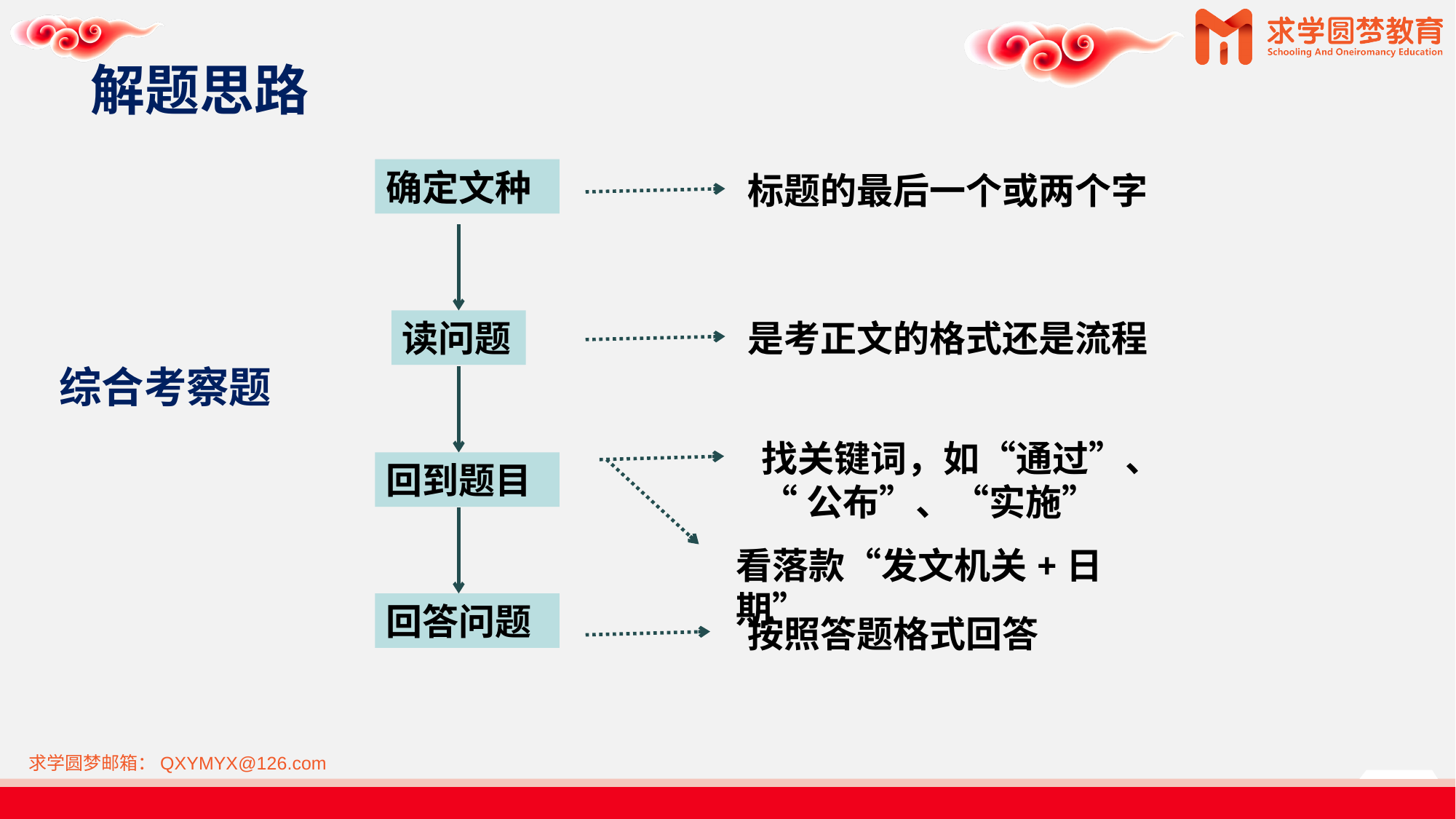

# 解题思路
确定文种
标题的最后一个或两个字
是考正文的格式还是流程
读问题
综合考察题
找关键词，如“通过”、
“公布”、“实施”
回到题目
看落款“发文机关+日期”
回答问题
按照答题格式回答